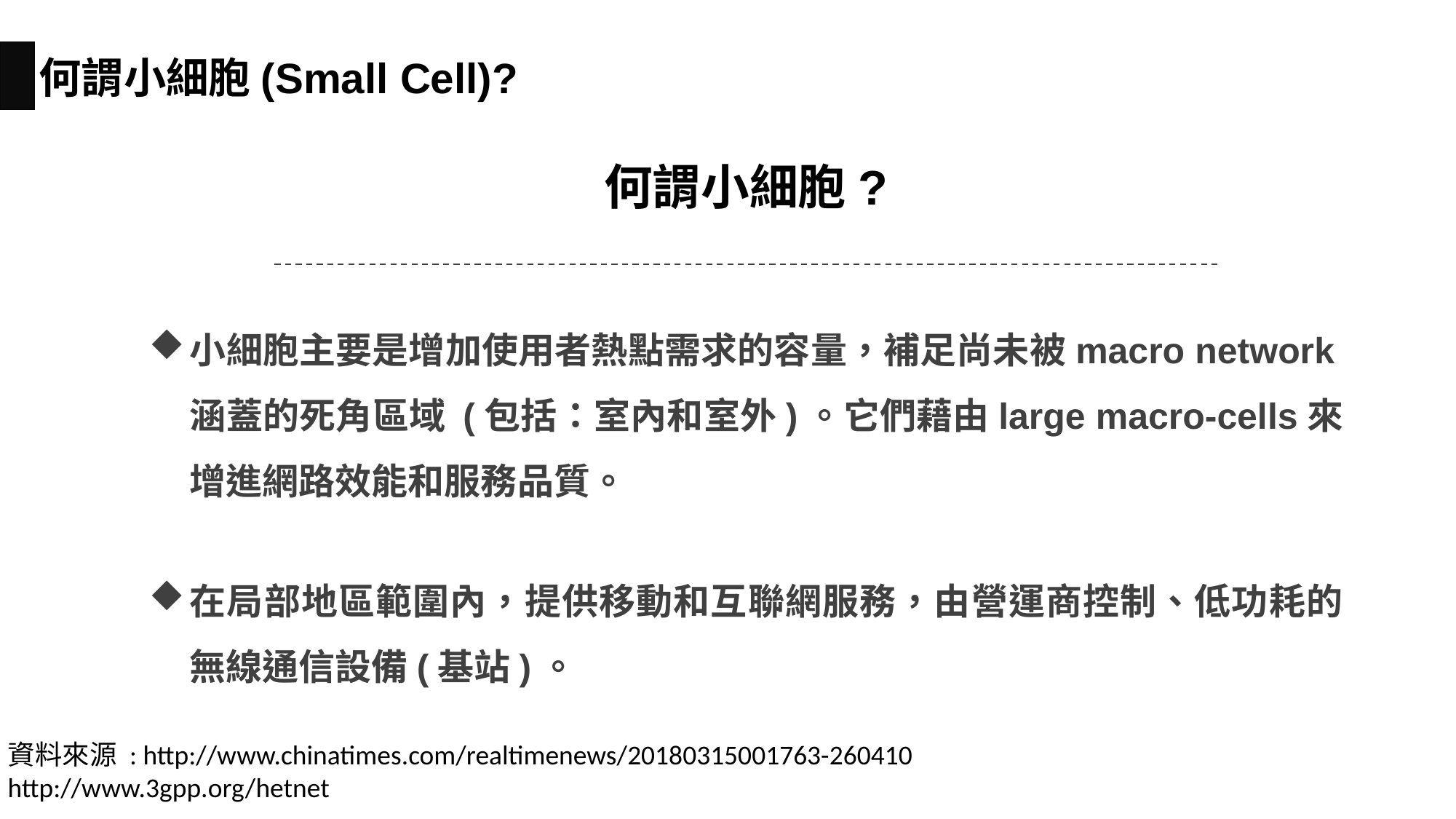

何謂小細胞(Small Cell)?
何謂小細胞?
小細胞主要是增加使用者熱點需求的容量，補足尚未被macro network涵蓋的死角區域 (包括：室內和室外)。它們藉由large macro-cells來增進網路效能和服務品質。
在局部地區範圍內，提供移動和互聯網服務，由營運商控制、低功耗的無線通信設備(基站)。
資料來源 : http://www.chinatimes.com/realtimenews/20180315001763-260410
http://www.3gpp.org/hetnet